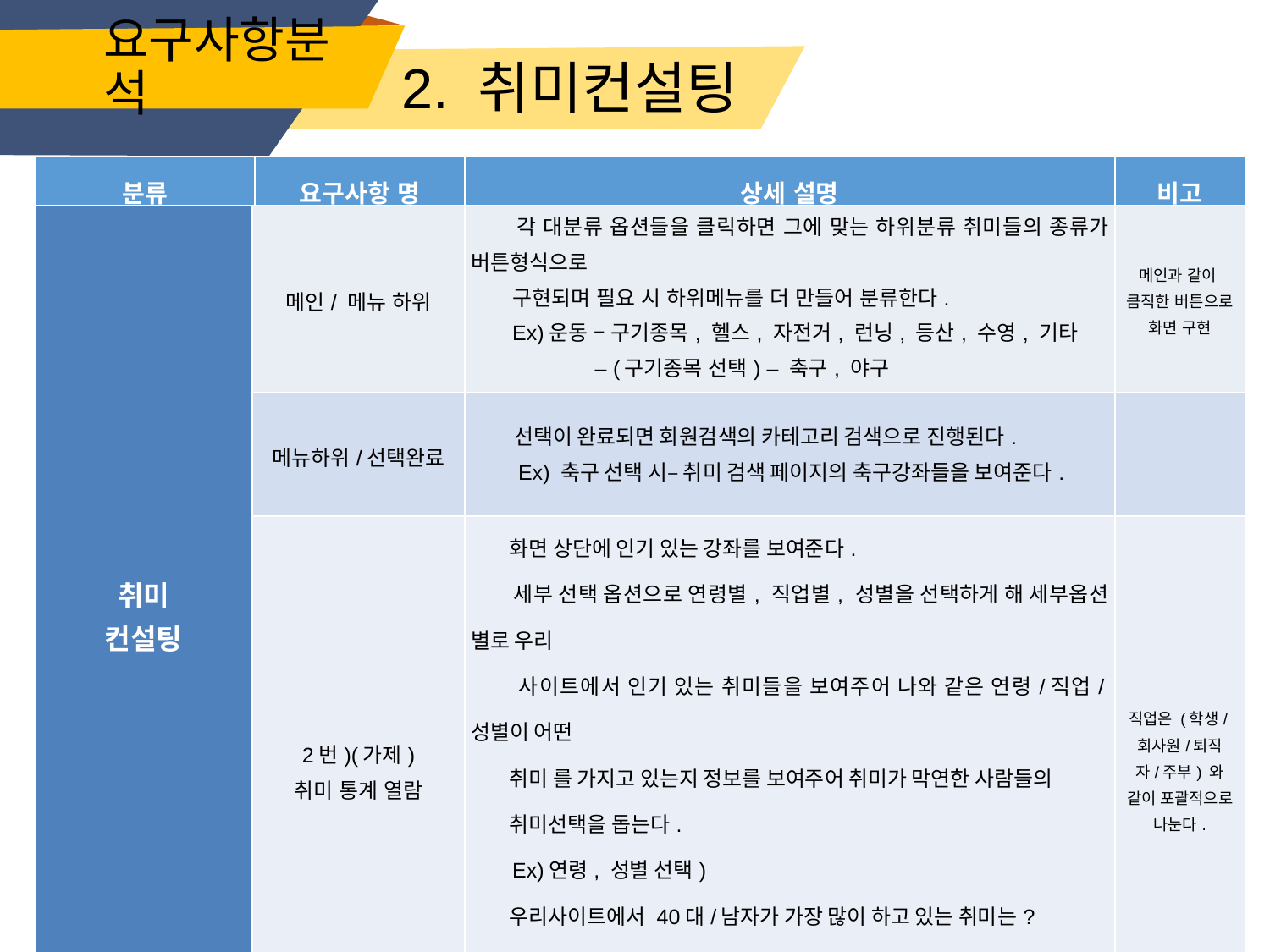

# 요구사항분석
2. 취미컨설팅

| 분류 | 요구사항 명 | 상세 설명 | 비고 |
| --- | --- | --- | --- |
| 취미 컨설팅 | 메인/ 메뉴 하위 | 각 대분류 옵션들을 클릭하면 그에 맞는 하위분류 취미들의 종류가 버튼형식으로 구현되며 필요 시 하위메뉴를 더 만들어 분류한다. Ex)운동 – 구기종목, 헬스, 자전거, 런닝, 등산, 수영, 기타 – (구기종목 선택) – 축구, 야구 | 메인과 같이 큼직한 버튼으로 화면 구현 |
| --- | --- | --- | --- |
| 직업은 (학생/회사원/퇴직자/주부) 와 같이 포괄적으로 나눈다. | 메뉴하위/선택완료 | 선택이 완료되면 회원검색의 카테고리 검색으로 진행된다. Ex) 축구 선택 시– 취미 검색 페이지의 축구강좌들을 보여준다. |  |
| 직업은 (학생/회사원/퇴직자/주부) 와 같이 포괄적으로 나눈다. | 2번)(가제) 취미 통계 열람 | 화면 상단에 인기 있는 강좌를 보여준다. 세부 선택 옵션으로 연령별, 직업별, 성별을 선택하게 해 세부옵션 별로 우리 사이트에서 인기 있는 취미들을 보여주어 나와 같은 연령/직업/성별이 어떤 취미 를 가지고 있는지 정보를 보여주어 취미가 막연한 사람들의 취미선택을 돕는다. Ex)연령, 성별 선택) 우리사이트에서 40대/남자가 가장 많이 하고 있는 취미는? 1. 꽃꽂이 2. 자수 3. 수채화입니다. 취미 선택 시 취미검색의 카테고리 검색으로 진행된다. | 직업은 (학생/회사원/퇴직자/주부) 와 같이 포괄적으로 나눈다. |